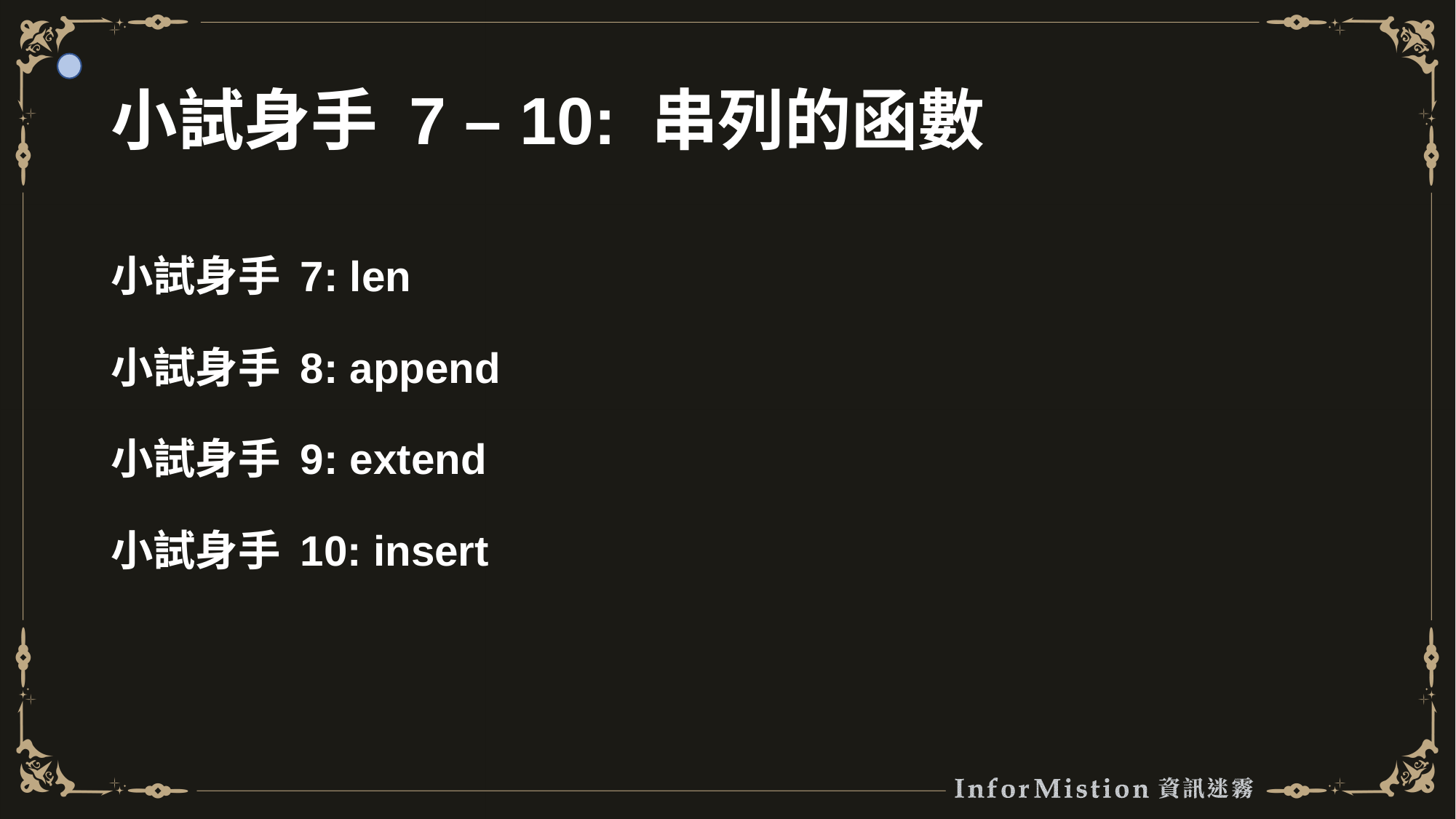

# 小試身手 7 – 10: 串列的函數

小試身手 7: len
小試身手 8: append
小試身手 9: extend
小試身手 10: insert